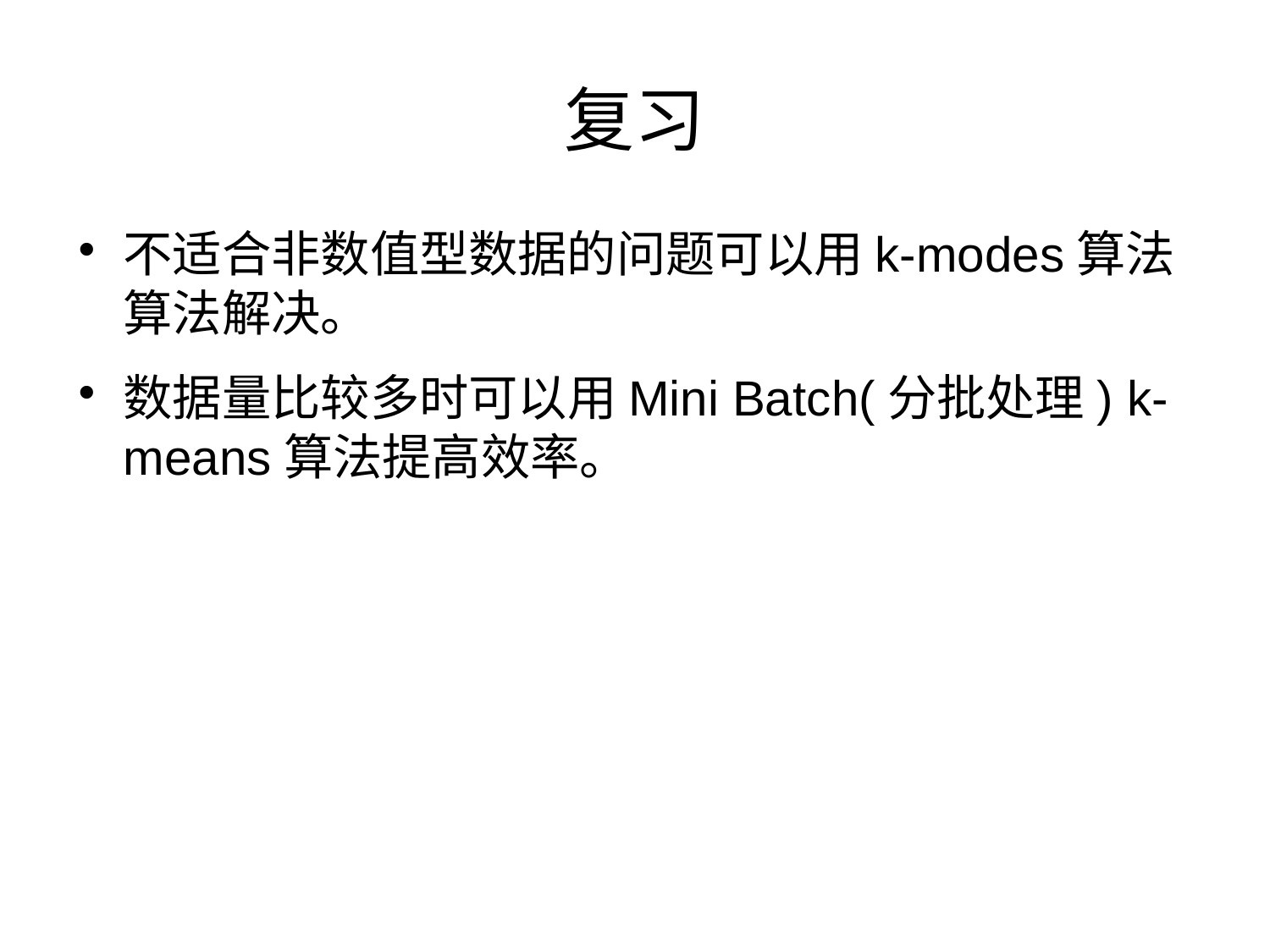

# 复习
不适合非数值型数据的问题可以用k-modes算法算法解决。
数据量比较多时可以用Mini Batch(分批处理) k-means算法提高效率。